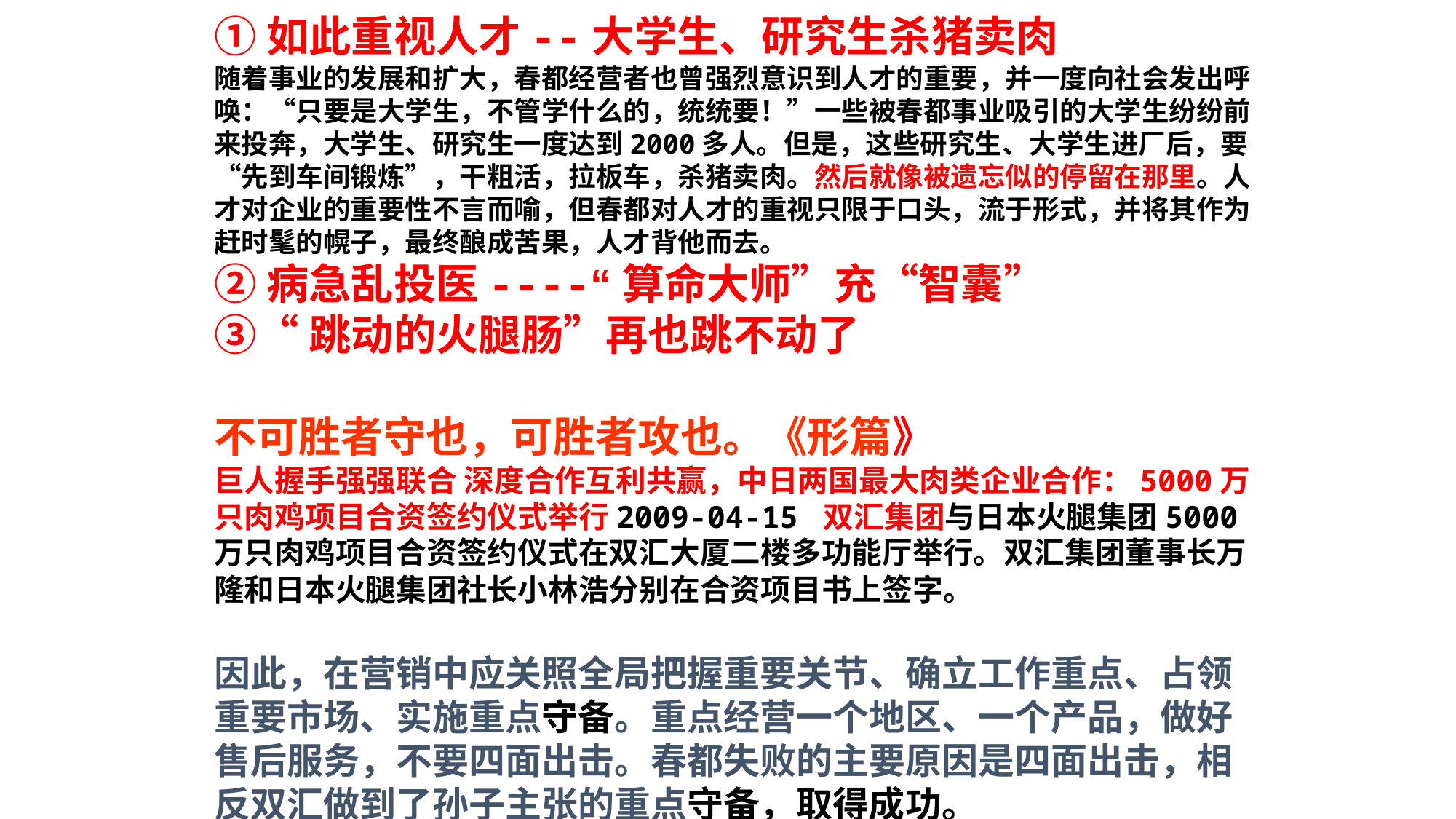

①如此重视人才--大学生、研究生杀猪卖肉
随着事业的发展和扩大，春都经营者也曾强烈意识到人才的重要，并一度向社会发出呼唤：“只要是大学生，不管学什么的，统统要！”一些被春都事业吸引的大学生纷纷前来投奔，大学生、研究生一度达到2000多人。但是，这些研究生、大学生进厂后，要“先到车间锻炼”，干粗活，拉板车，杀猪卖肉。然后就像被遗忘似的停留在那里。人才对企业的重要性不言而喻，但春都对人才的重视只限于口头，流于形式，并将其作为赶时髦的幌子，最终酿成苦果，人才背他而去。
②病急乱投医----“算命大师”充“智囊”
③“跳动的火腿肠”再也跳不动了

不可胜者守也，可胜者攻也。《形篇》
巨人握手强强联合 深度合作互利共赢，中日两国最大肉类企业合作：5000万只肉鸡项目合资签约仪式举行2009-04-15 双汇集团与日本火腿集团5000万只肉鸡项目合资签约仪式在双汇大厦二楼多功能厅举行。双汇集团董事长万隆和日本火腿集团社长小林浩分别在合资项目书上签字。

因此，在营销中应关照全局把握重要关节、确立工作重点、占领重要市场、实施重点守备。重点经营一个地区、一个产品，做好售后服务，不要四面出击。春都失败的主要原因是四面出击，相反双汇做到了孙子主张的重点守备，取得成功。